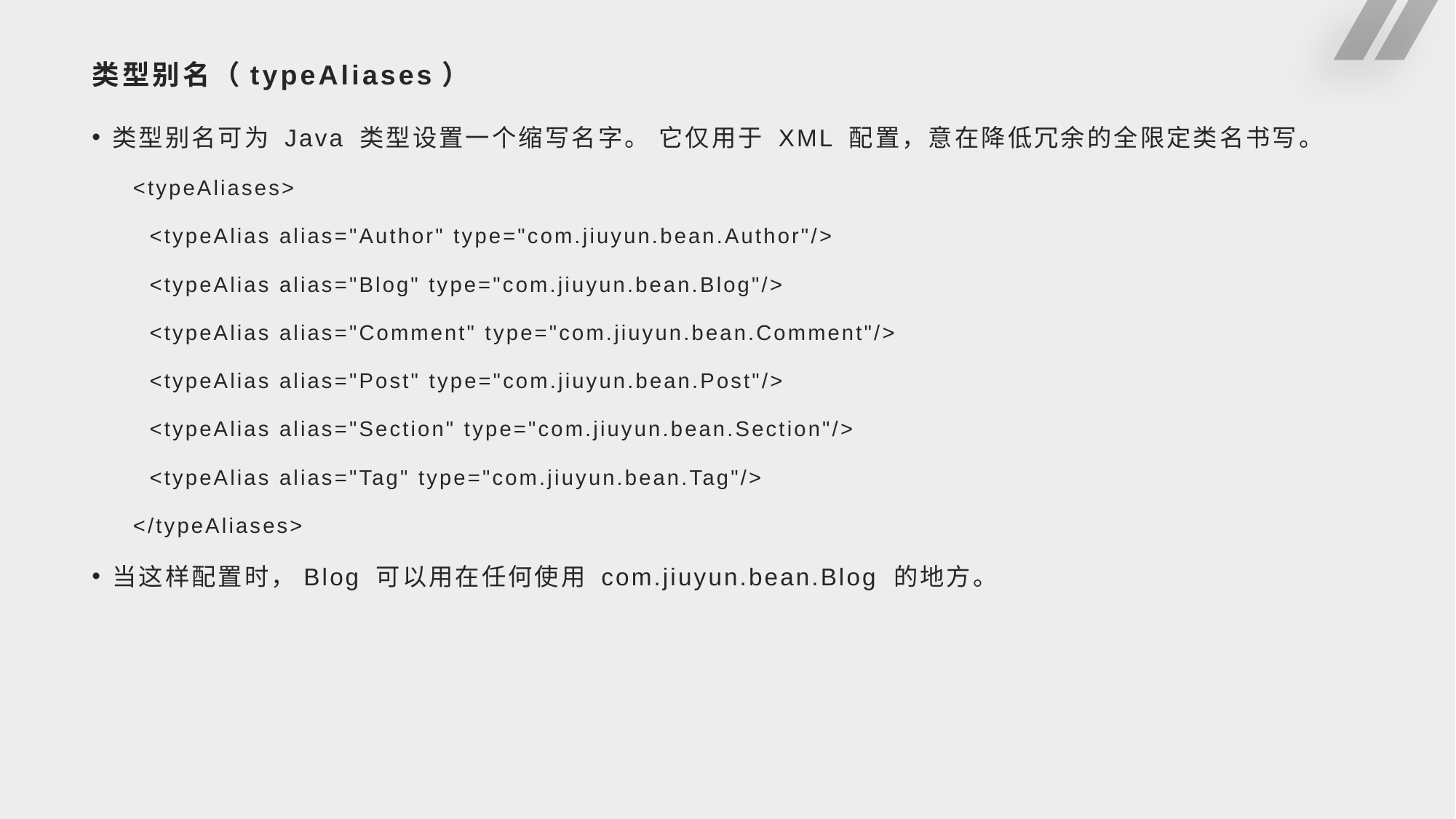

# 类型别名（typeAliases）
类型别名可为 Java 类型设置一个缩写名字。 它仅用于 XML 配置，意在降低冗余的全限定类名书写。
<typeAliases>
  <typeAlias alias="Author" type="com.jiuyun.bean.Author"/>
  <typeAlias alias="Blog" type="com.jiuyun.bean.Blog"/>
  <typeAlias alias="Comment" type="com.jiuyun.bean.Comment"/>
  <typeAlias alias="Post" type="com.jiuyun.bean.Post"/>
  <typeAlias alias="Section" type="com.jiuyun.bean.Section"/>
  <typeAlias alias="Tag" type="com.jiuyun.bean.Tag"/>
</typeAliases>
当这样配置时，Blog 可以用在任何使用 com.jiuyun.bean.Blog 的地方。